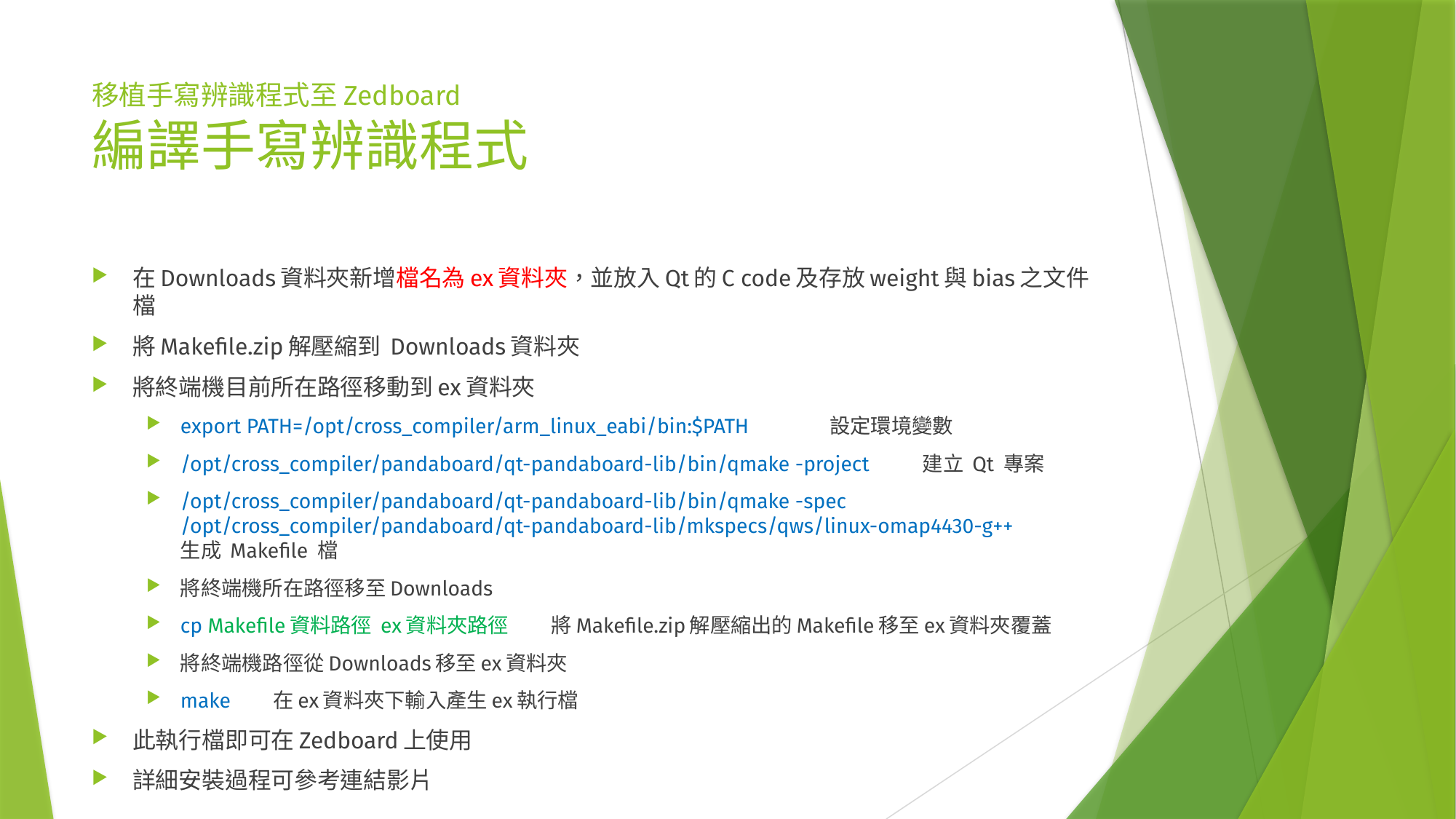

# 移植手寫辨識程式至Zedboard 編譯手寫辨識程式
在Downloads資料夾新增檔名為ex資料夾，並放入Qt的C code及存放weight與bias之文件檔
將Makefile.zip解壓縮到 Downloads資料夾
將終端機目前所在路徑移動到ex資料夾
export PATH=/opt/cross_compiler/arm_linux_eabi/bin:$PATH			設定環境變數
/opt/cross_compiler/pandaboard/qt-pandaboard-lib/bin/qmake -project	建立 Qt 專案
/opt/cross_compiler/pandaboard/qt-pandaboard-lib/bin/qmake -spec /opt/cross_compiler/pandaboard/qt-pandaboard-lib/mkspecs/qws/linux-omap4430-g++
生成 Makefile 檔
將終端機所在路徑移至Downloads
cp Makefile資料路徑 ex資料夾路徑		將Makefile.zip解壓縮出的Makefile移至ex資料夾覆蓋
將終端機路徑從Downloads移至ex資料夾
make										在ex資料夾下輸入產生ex執行檔
此執行檔即可在Zedboard上使用
詳細安裝過程可參考連結影片